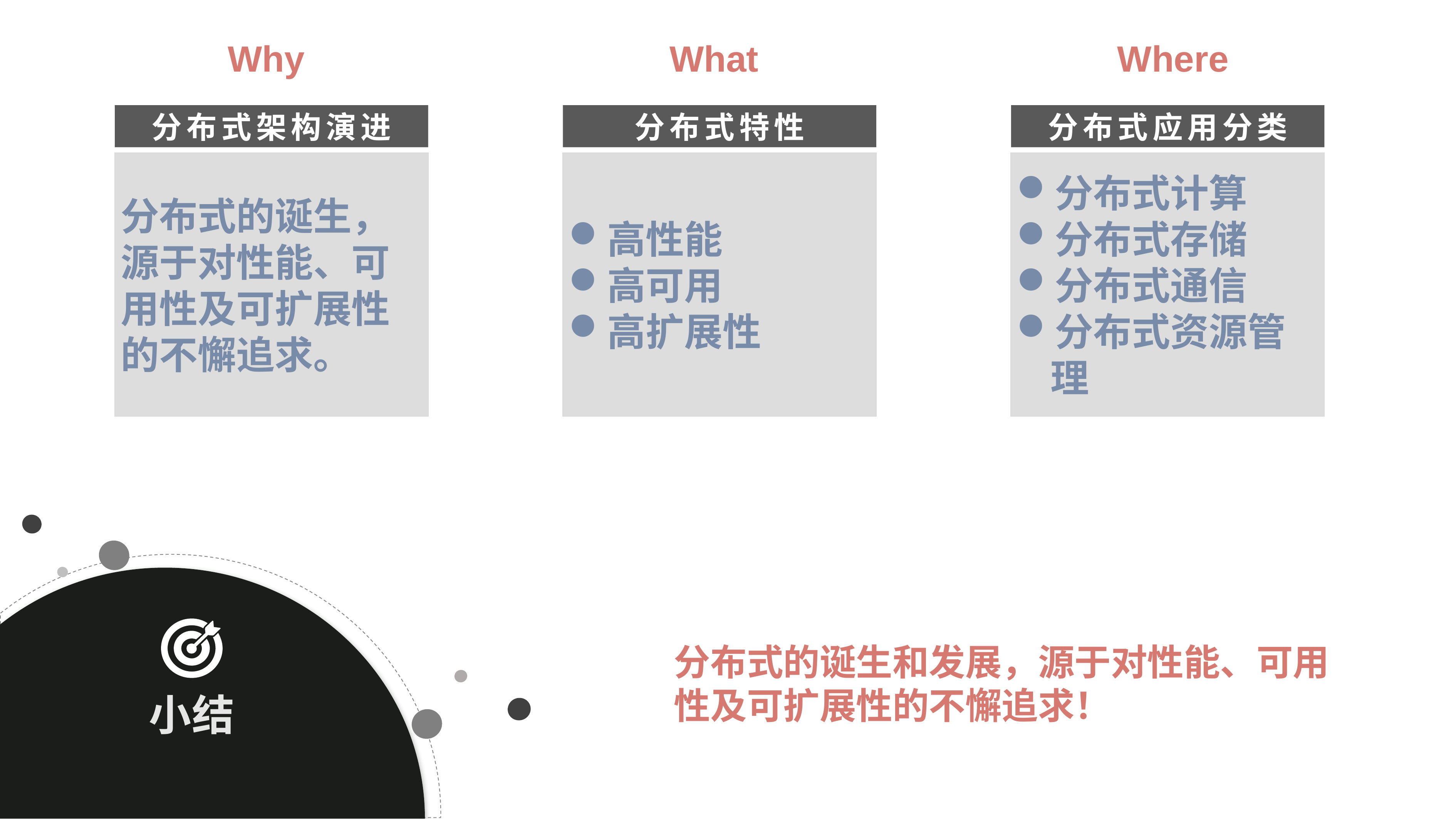

Why
What
Where
分布式架构演进
分布式特性
分布式应用分类
分布式的诞生，源于对性能、可用性及可扩展性的不懈追求。
高性能
高可用
高扩展性
分布式计算
分布式存储
分布式通信
分布式资源管理

小结

分布式的诞生和发展，源于对性能、可用性及可扩展性的不懈追求！